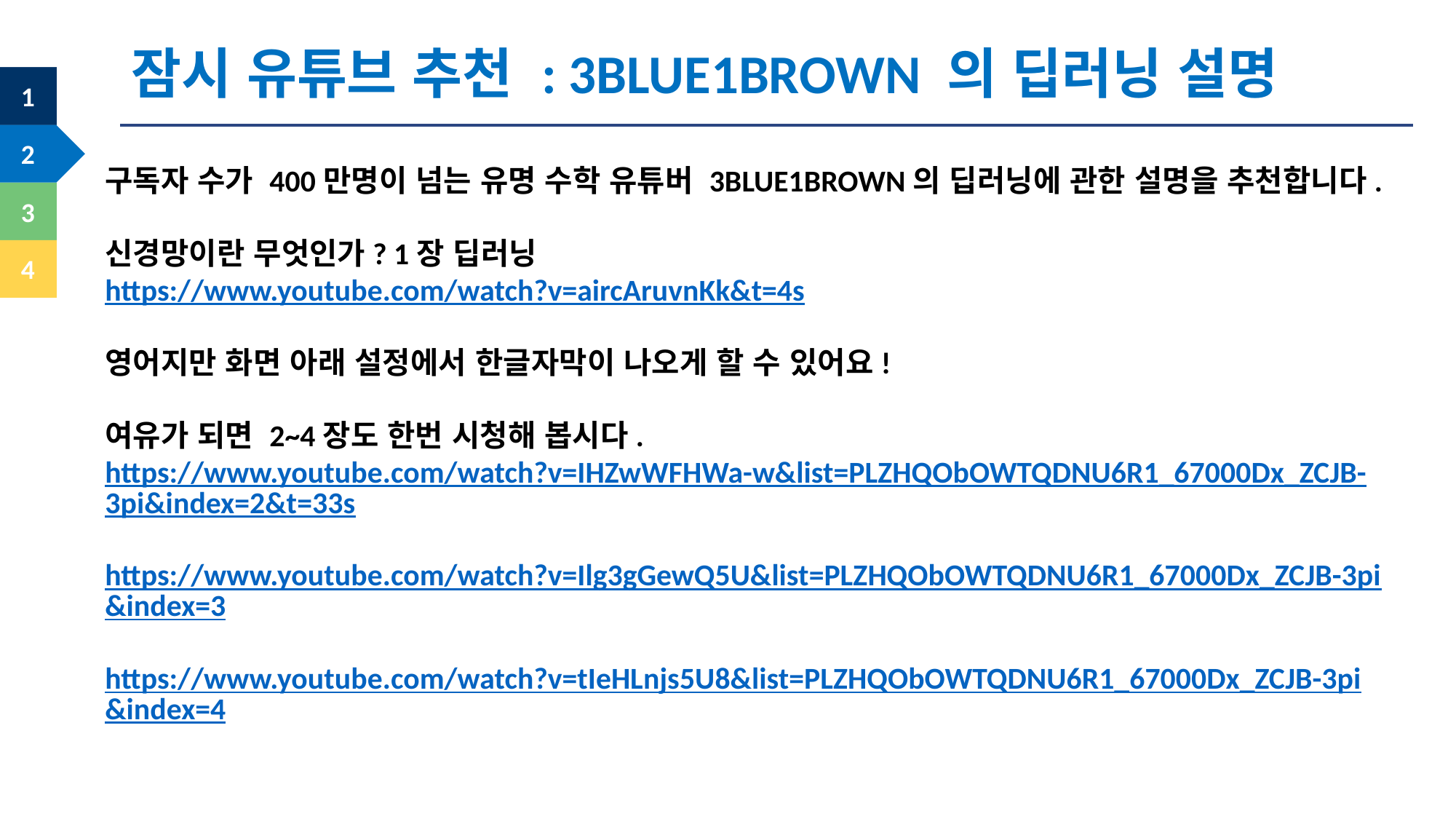

잠시 유튜브 추천 : 3BLUE1BROWN 의 딥러닝 설명
구독자 수가 400만명이 넘는 유명 수학 유튜버 3BLUE1BROWN의 딥러닝에 관한 설명을 추천합니다.

신경망이란 무엇인가? 1장 딥러닝
https://www.youtube.com/watch?v=aircAruvnKk&t=4s

영어지만 화면 아래 설정에서 한글자막이 나오게 할 수 있어요!

여유가 되면 2~4장도 한번 시청해 봅시다.
https://www.youtube.com/watch?v=IHZwWFHWa-w&list=PLZHQObOWTQDNU6R1_67000Dx_ZCJB-3pi&index=2&t=33s

https://www.youtube.com/watch?v=Ilg3gGewQ5U&list=PLZHQObOWTQDNU6R1_67000Dx_ZCJB-3pi&index=3

https://www.youtube.com/watch?v=tIeHLnjs5U8&list=PLZHQObOWTQDNU6R1_67000Dx_ZCJB-3pi&index=4